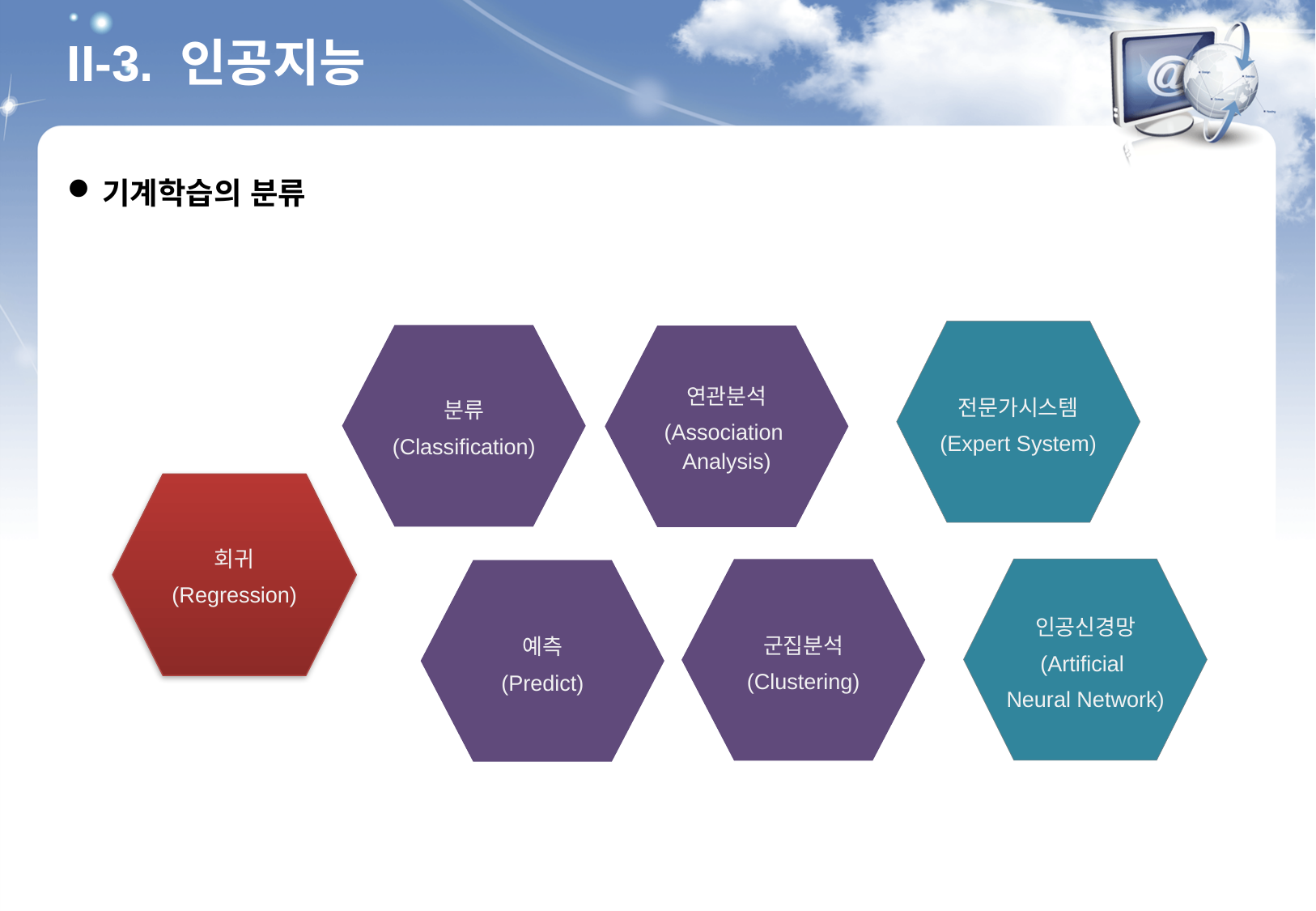

II-3. 인공지능
기계학습의 분류
전문가시스템
(Expert System)

분류
(Classification)

연관분석
(Association
Analysis)

회귀
(Regression)

인공신경망
(Artificial
Neural Network)
군집분석
(Clustering)
예측
(Predict)